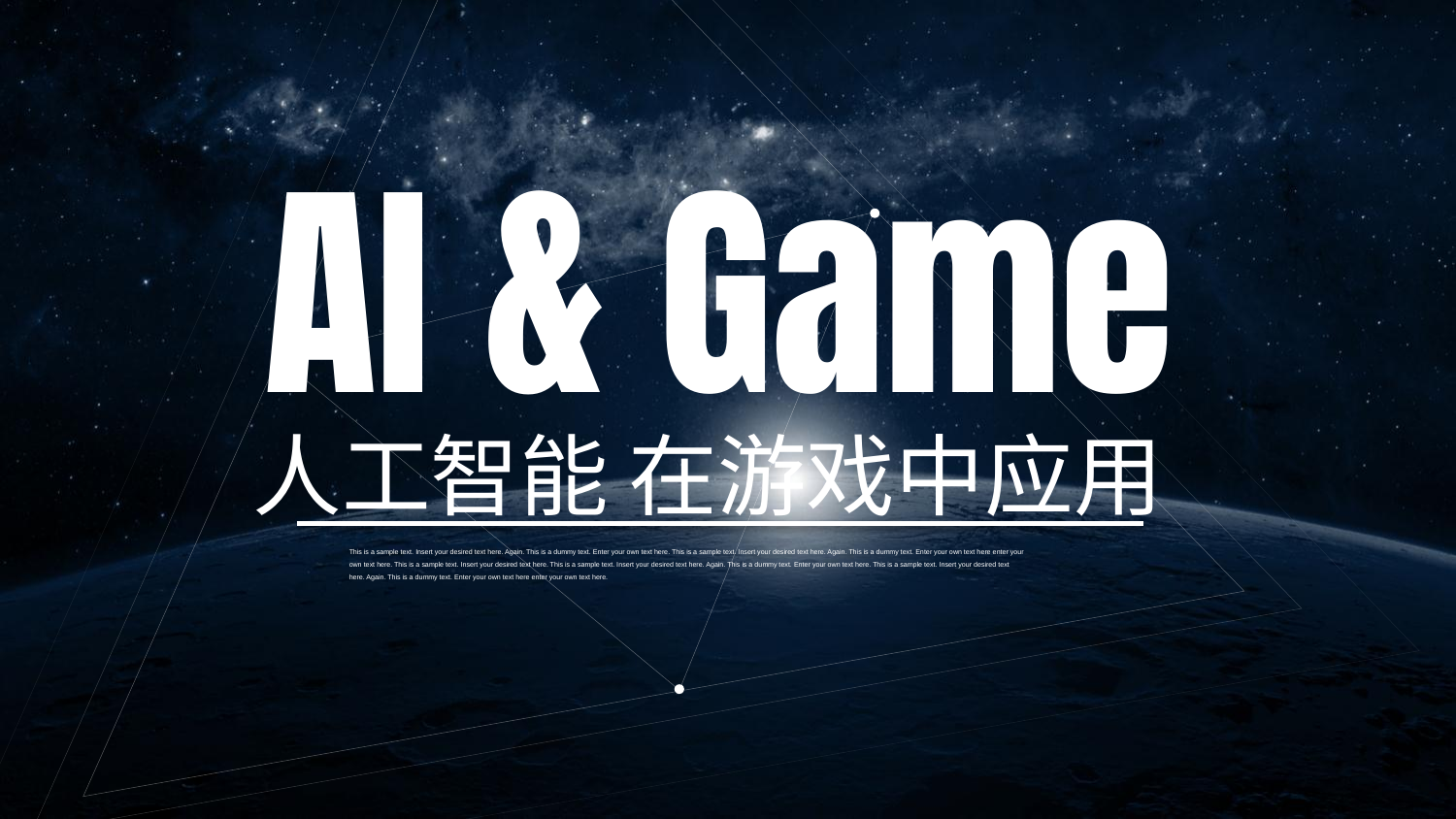

AI & Game

人工智能 在游戏中应用

This is a sample text. Insert your desired text here. Again. This is a dummy text. Enter your own text here. This is a sample text. Insert your desired text here. Again. This is a dummy text. Enter your own text here enter your own text here. This is a sample text. Insert your desired text here. This is a sample text. Insert your desired text here. Again. This is a dummy text. Enter your own text here. This is a sample text. Insert your desired text here. Again. This is a dummy text. Enter your own text here enter your own text here.